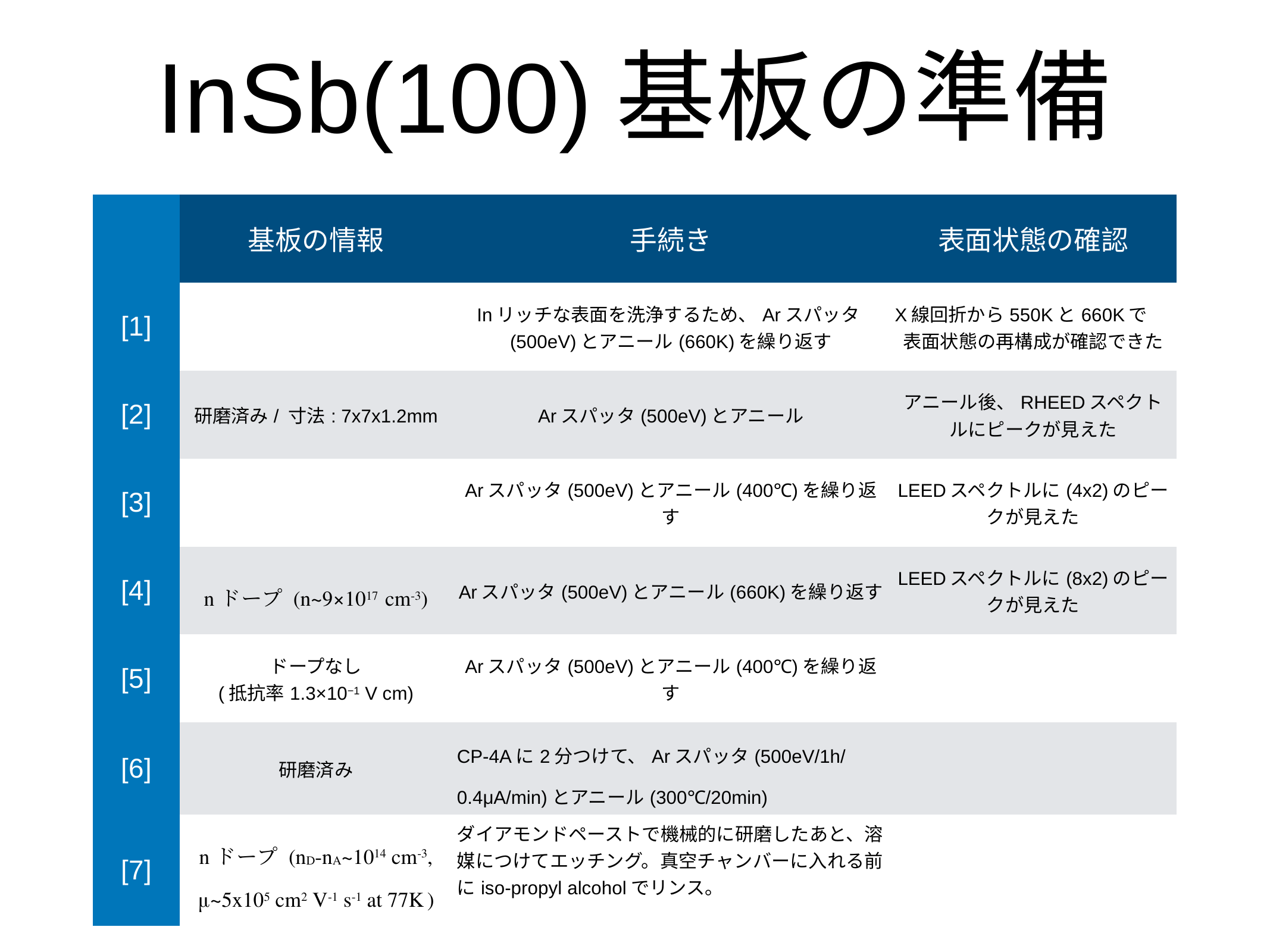

# InSb(100)基板の準備
|  | 基板の情報 | 手続き | 表面状態の確認 |
| --- | --- | --- | --- |
| [1] |  | Inリッチな表面を洗浄するため、Arスパッタ(500eV)とアニール(660K)を繰り返す | X線回折から550Kと660Kで 表面状態の再構成が確認できた |
| [2] | 研磨済み/ 寸法: 7x7x1.2mm | Arスパッタ(500eV)とアニール | アニール後、RHEEDスペクトルにピークが見えた |
| [3] |  | Arスパッタ(500eV)とアニール(400℃)を繰り返す | LEEDスペクトルに(4x2)のピークが見えた |
| [4] | nドープ (n~9×1017 cm-3) | Arスパッタ(500eV)とアニール(660K)を繰り返す | LEEDスペクトルに(8x2)のピークが見えた |
| [5] | ドープなし (抵抗率1.3×10−1 V cm) | Arスパッタ(500eV)とアニール(400℃)を繰り返す |  |
| [6] | 研磨済み | CP-4Aに2分つけて、Arスパッタ(500eV/1h/0.4μA/min)とアニール(300℃/20min) |  |
| [7] | nドープ (nD-nA~1014 cm-3, μ~5x105 cm2 V-1 s-1 at 77K ) | ダイアモンドペーストで機械的に研磨したあと、溶媒につけてエッチング。真空チャンバーに入れる前にiso-propyl alcoholでリンス。 |  |